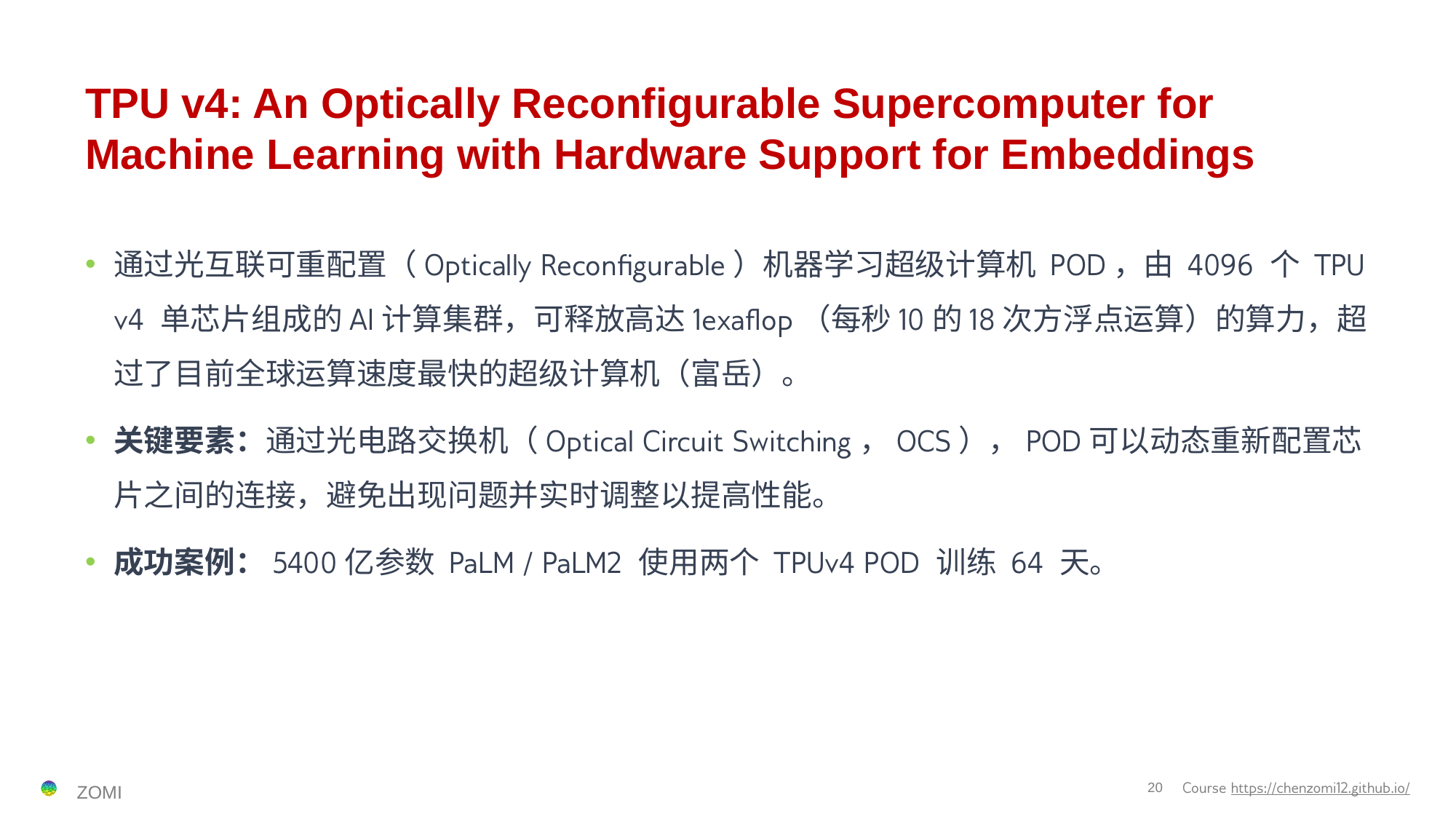

# TPU v4: An Optically Reconfigurable Supercomputer for Machine Learning with Hardware Support for Embeddings
通过光互联可重配置（Optically Reconfigurable）机器学习超级计算机 POD，由 4096 个 TPU v4 单芯片组成的AI计算集群，可释放高达1exaflop（每秒10的18次方浮点运算）的算力，超过了目前全球运算速度最快的超级计算机（富岳）。
关键要素：通过光电路交换机（Optical Circuit Switching，OCS），POD可以动态重新配置芯片之间的连接，避免出现问题并实时调整以提高性能。
成功案例：5400亿参数 PaLM / PaLM2 使用两个 TPUv4 POD 训练 64 天。